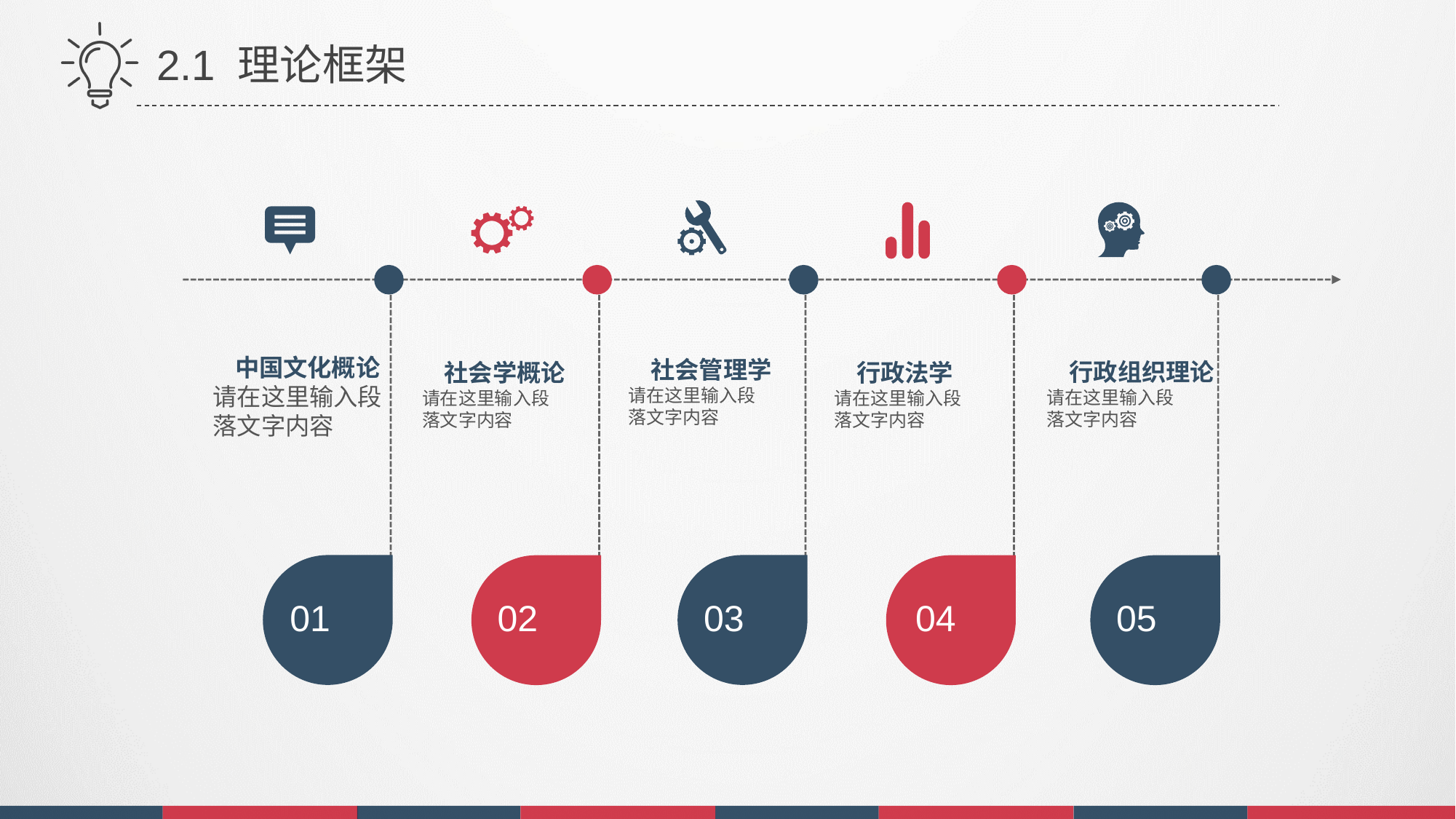

2.1 理论框架

   中国文化概论
请在这里输入段
落文字内容
   社会管理学
请在这里输入段
落文字内容
   行政组织理论
请在这里输入段
落文字内容
   社会学概论
请在这里输入段
落文字内容
   行政法学
请在这里输入段
落文字内容

01
02
03
04
05